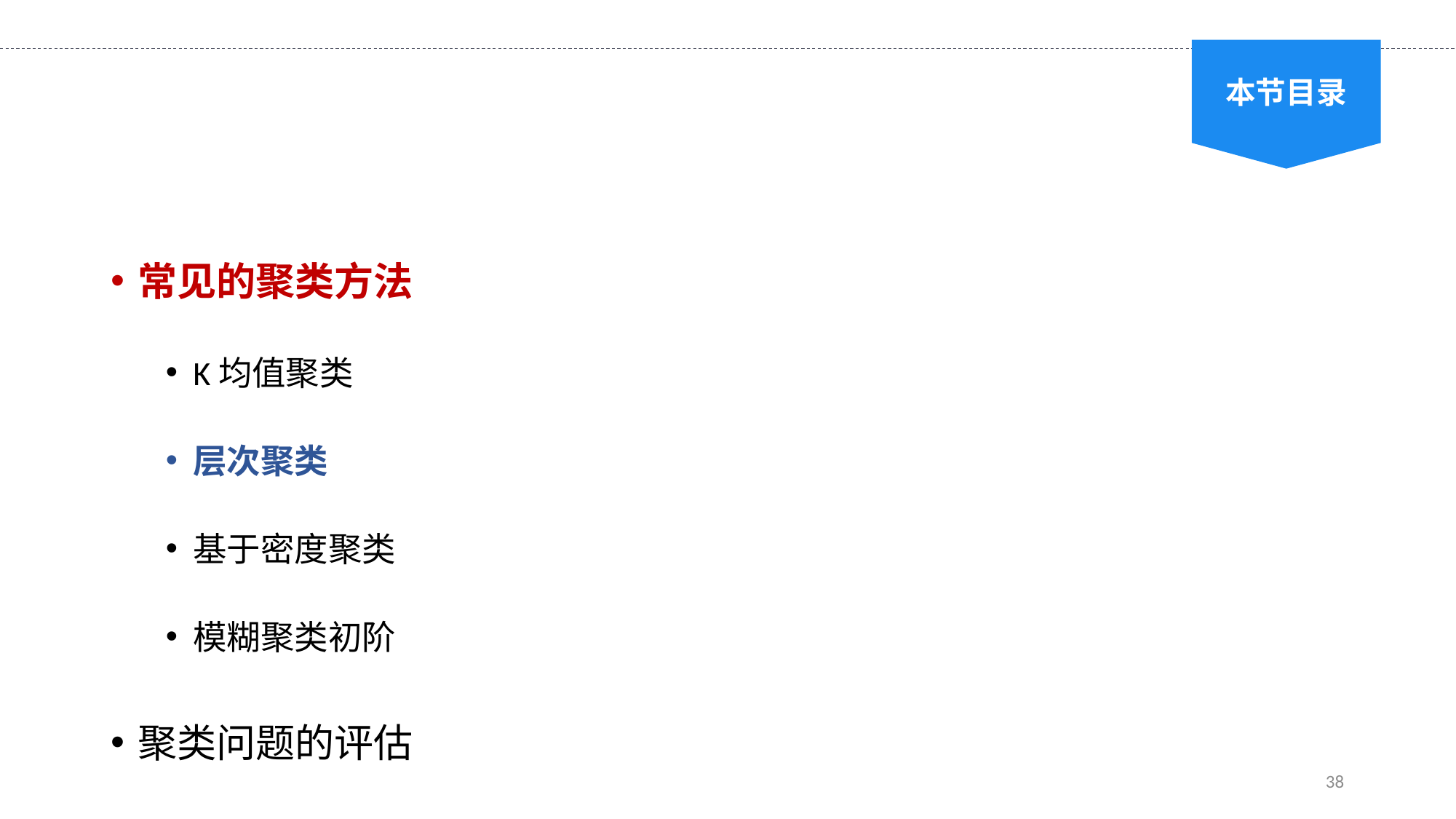

本节目录
常见的聚类方法
K均值聚类
层次聚类
基于密度聚类
模糊聚类初阶
聚类问题的评估

38